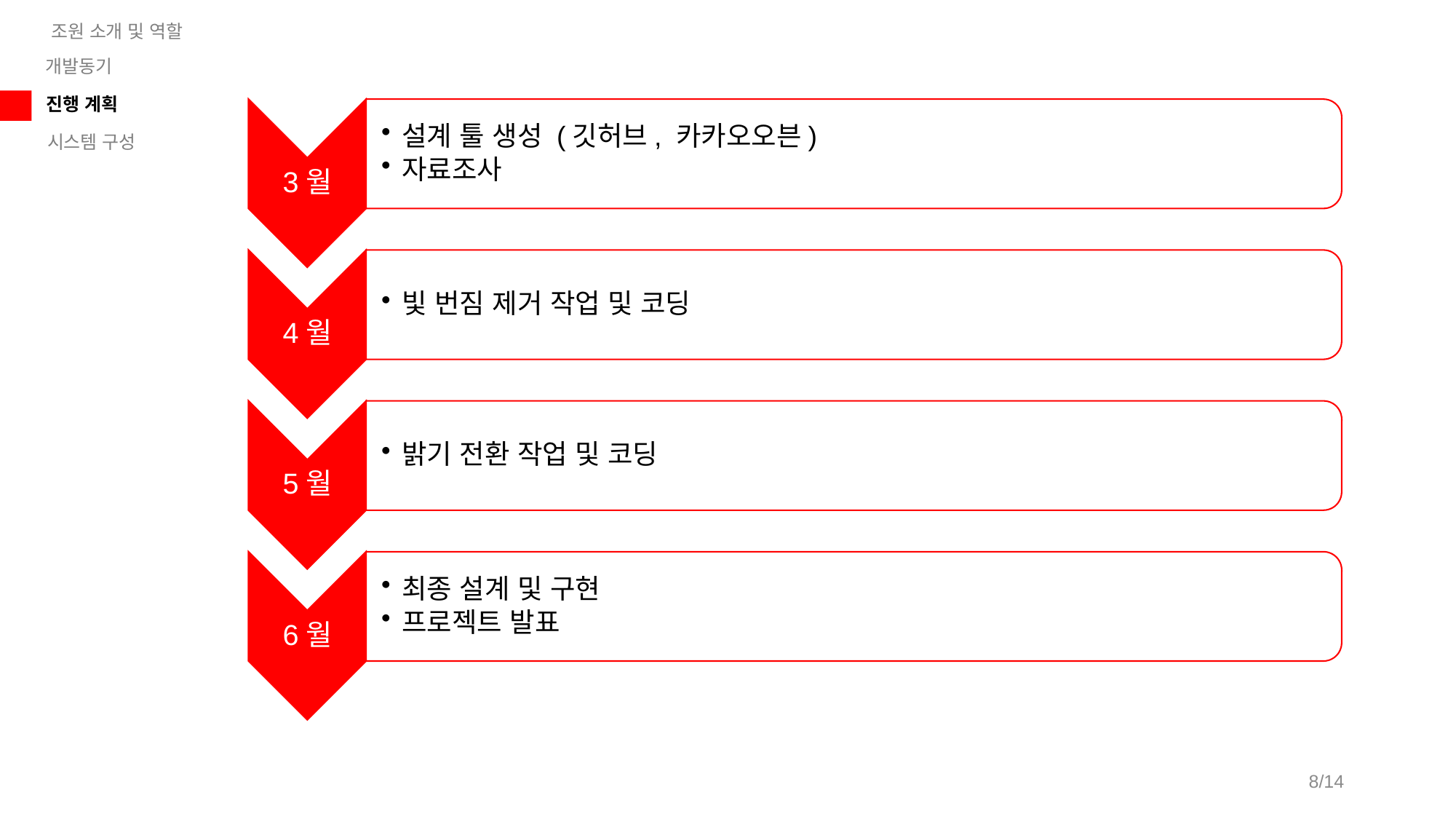

조원 소개 및 역할
개발동기
진행 계획
시스템 구성

3월
설계 툴 생성 (깃허브, 카카오오븐)
자료조사
4월
빛 번짐 제거 작업 및 코딩
5월
밝기 전환 작업 및 코딩
6월
최종 설계 및 구현
프로젝트 발표
8/14